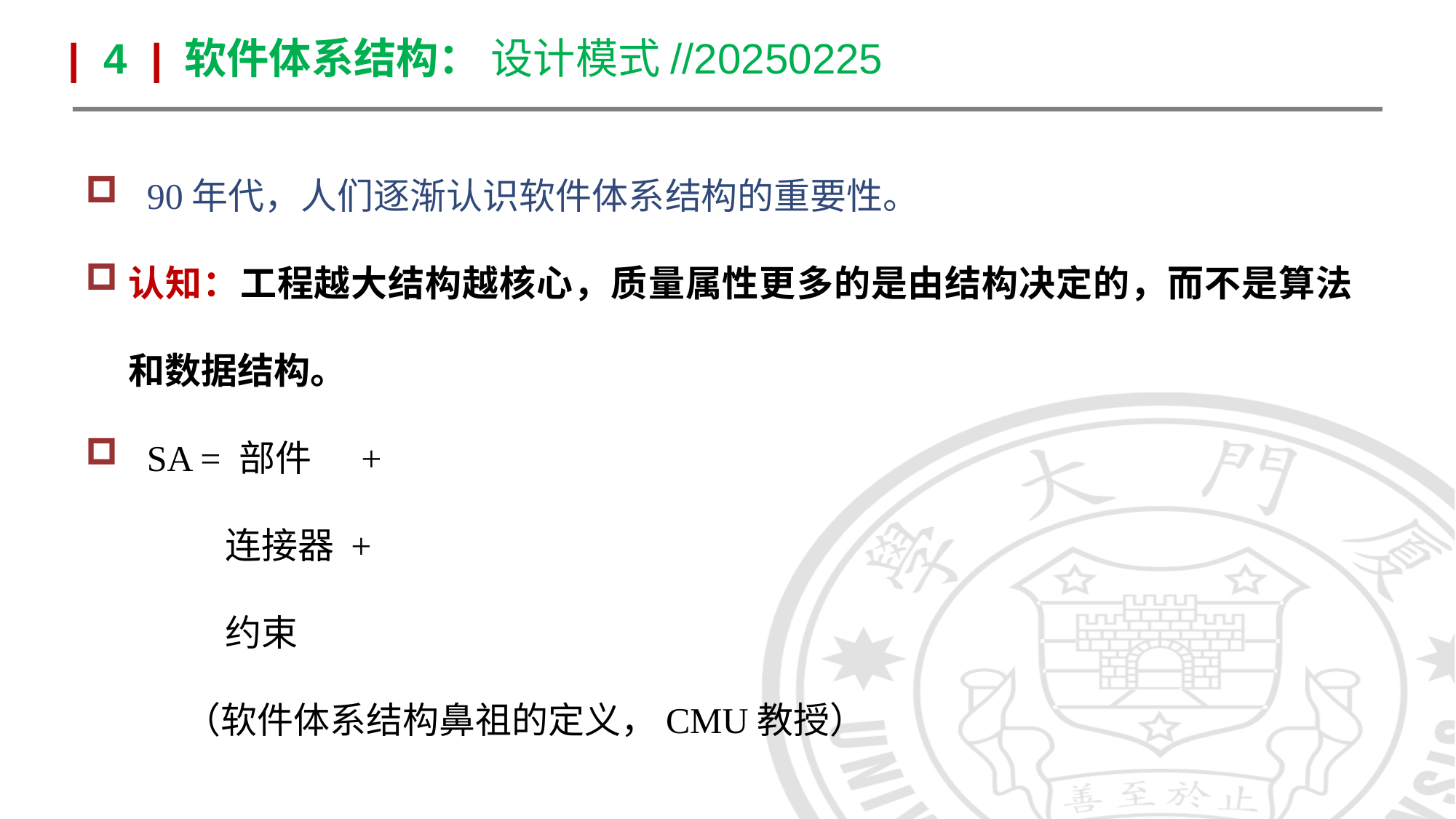

|  4  | 软件体系结构： 设计模式//20250225

  90年代，人们逐渐认识软件体系结构的重要性。
认知：工程越大结构越核心，质量属性更多的是由结构决定的，而不是算法和数据结构。
  SA = 部件     +
                连接器 +
                约束
           （软件体系结构鼻祖的定义，CMU教授）